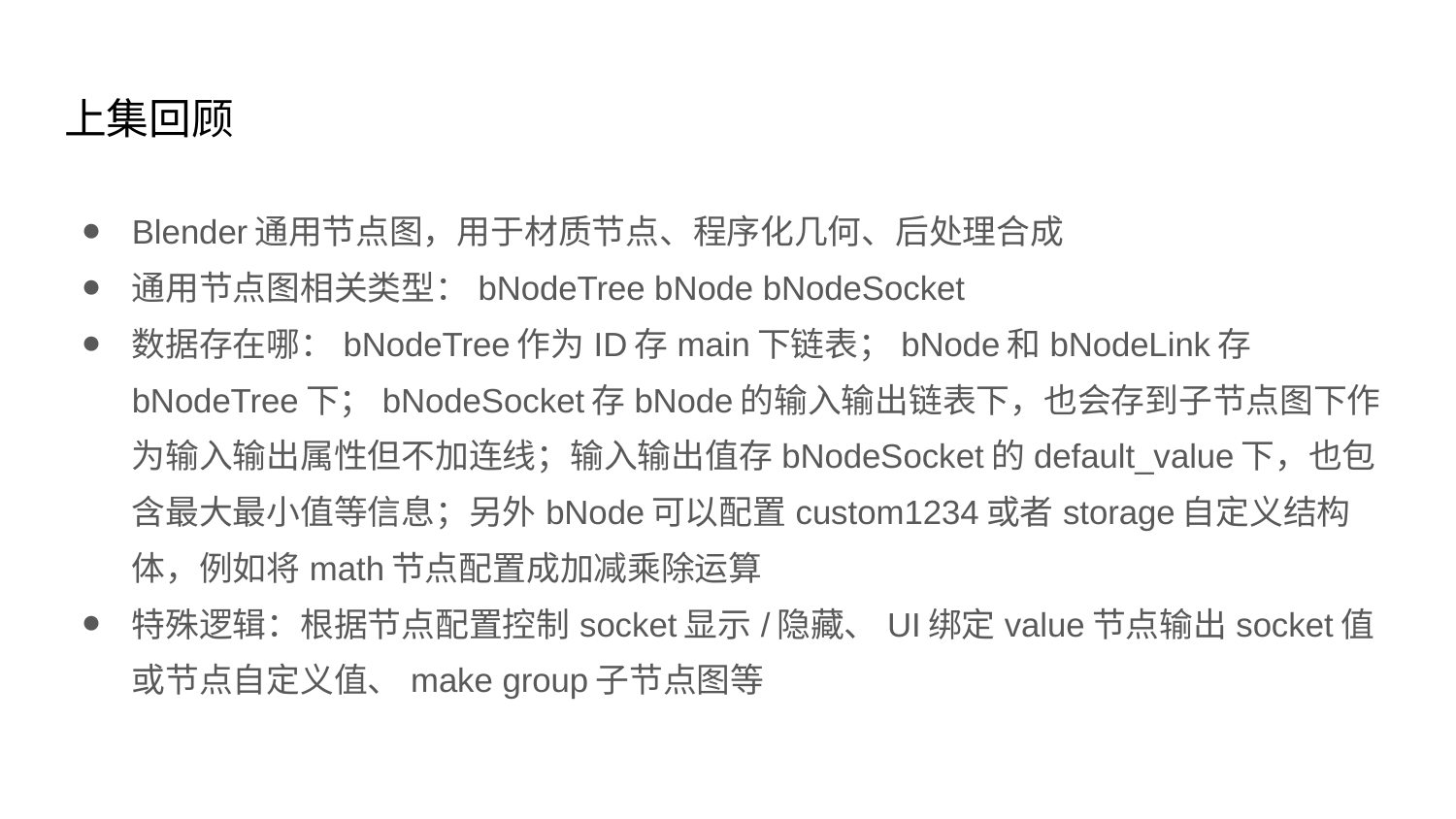

# 上集回顾
Blender通用节点图，用于材质节点、程序化几何、后处理合成
通用节点图相关类型：bNodeTree bNode bNodeSocket
数据存在哪：bNodeTree作为ID存main下链表；bNode和bNodeLink存bNodeTree下；bNodeSocket存bNode的输入输出链表下，也会存到子节点图下作为输入输出属性但不加连线；输入输出值存bNodeSocket的default_value下，也包含最大最小值等信息；另外bNode可以配置custom1234或者storage自定义结构体，例如将math节点配置成加减乘除运算
特殊逻辑：根据节点配置控制socket显示/隐藏、UI绑定value节点输出socket值或节点自定义值、make group子节点图等